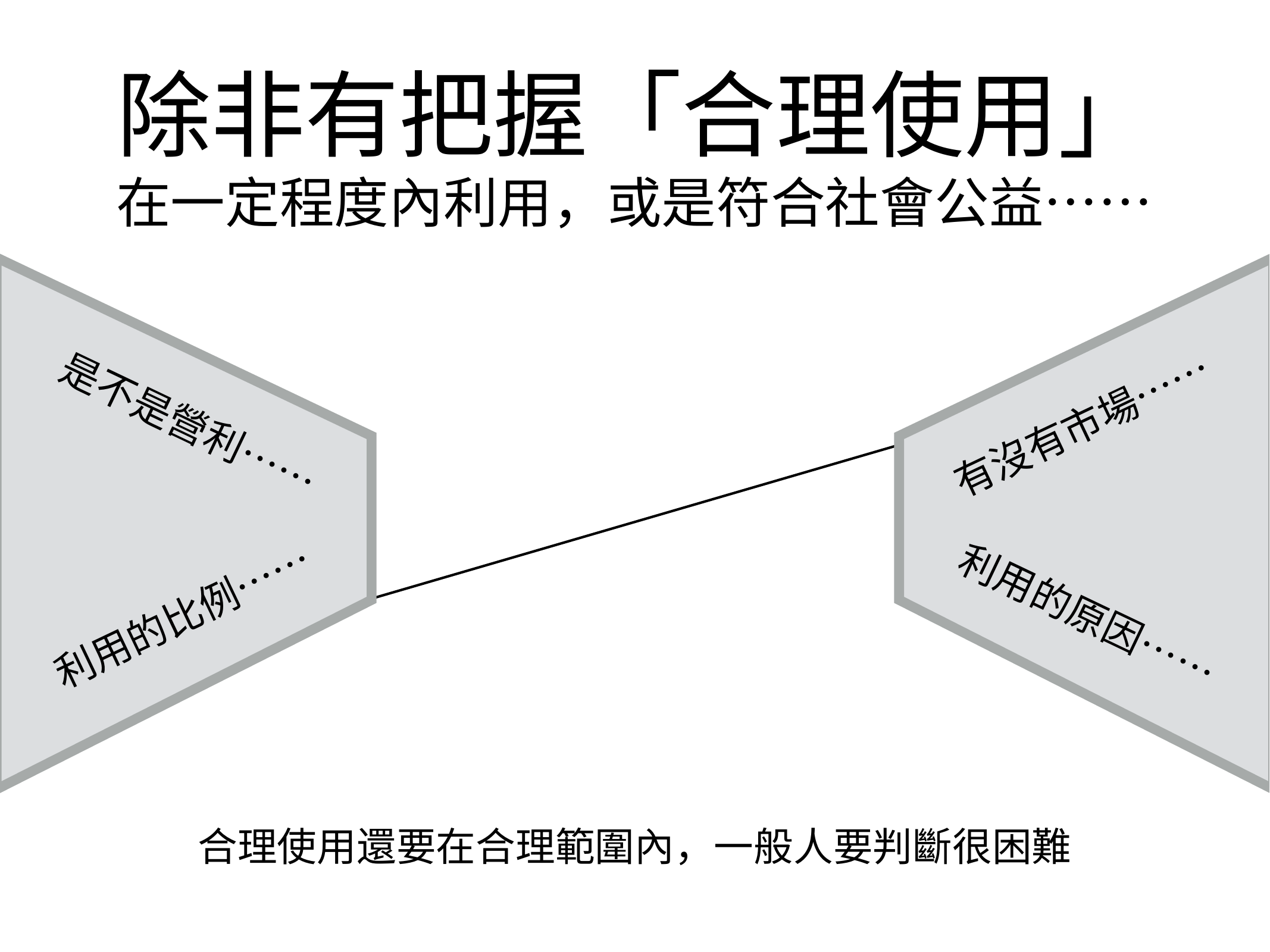

# 除非有把握「合理使用」
在一定程度內利用，或是符合社會公益⋯⋯

有沒有市場⋯⋯
是不是營利⋯⋯

利用的比例⋯⋯
利用的原因⋯⋯
合理使用還要在合理範圍內，一般人要判斷很困難